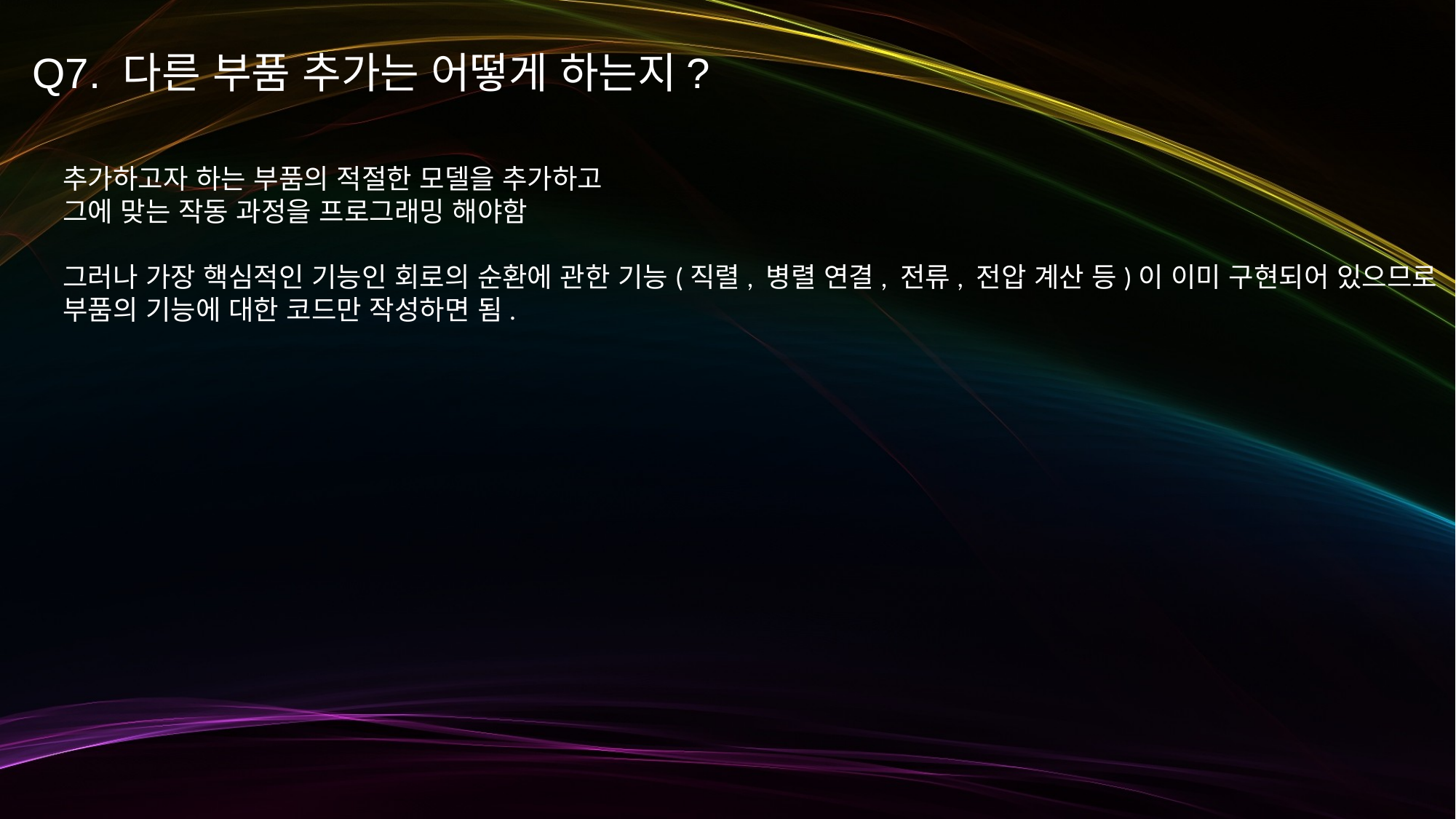

Q7. 다른 부품 추가는 어떻게 하는지?
추가하고자 하는 부품의 적절한 모델을 추가하고
그에 맞는 작동 과정을 프로그래밍 해야함

그러나 가장 핵심적인 기능인 회로의 순환에 관한 기능(직렬, 병렬 연결, 전류, 전압 계산 등)이 이미 구현되어 있으므로
부품의 기능에 대한 코드만 작성하면 됨.